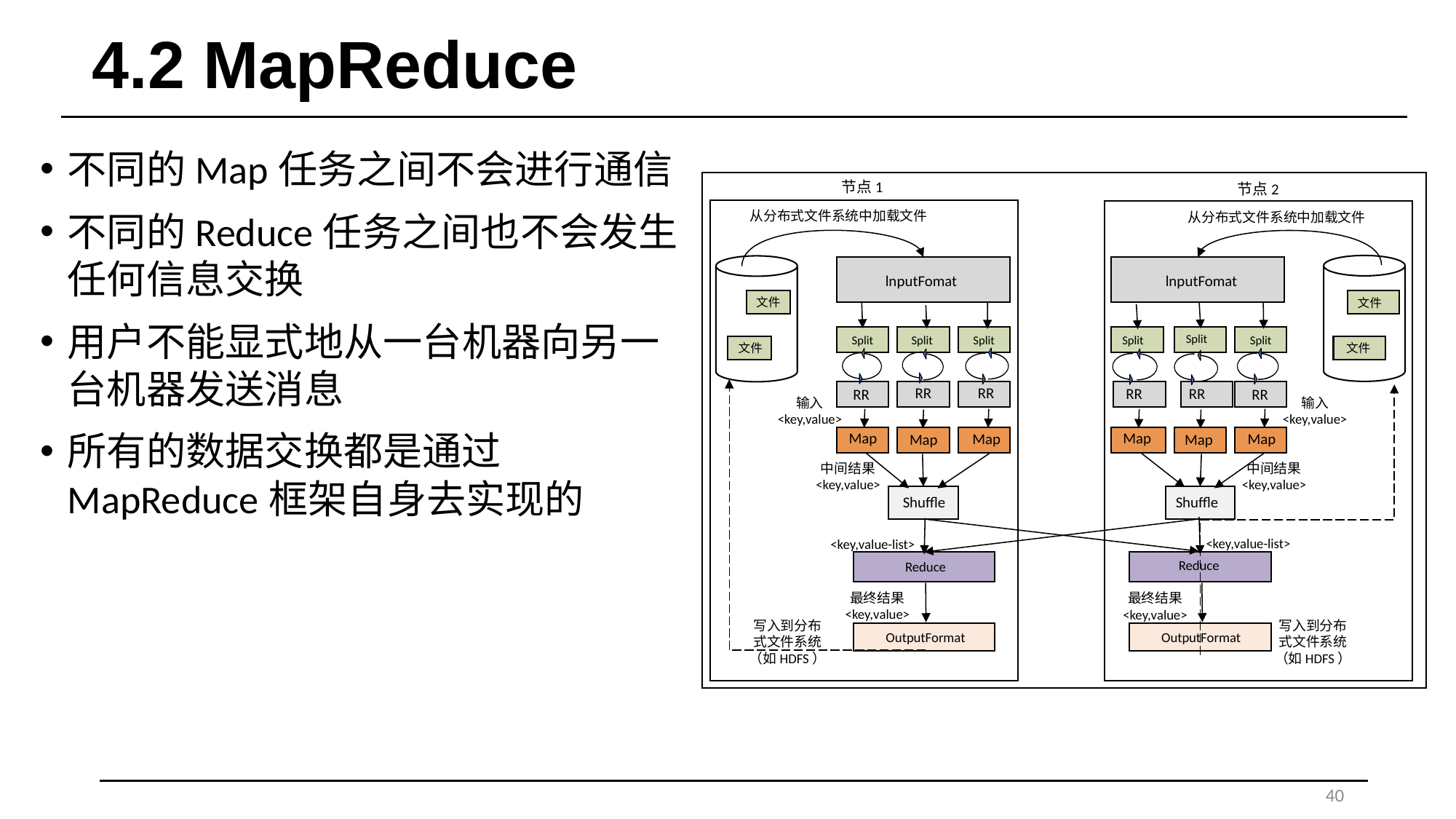

# 4.2 MapReduce
不同的Map任务之间不会进行通信
不同的Reduce任务之间也不会发生任何信息交换
用户不能显式地从一台机器向另一台机器发送消息
所有的数据交换都是通过MapReduce框架自身去实现的

节点1
节点2

从分布式文件系统中加载文件
从分布式文件系统中加载文件

lnputFomat
lnputFomat
文件
文件
Split
Split
Split
Split
Split
Split
文件
文件
RR
RR
RR
RR
RR
RR
Map
Map
Map
Map
Map
Map
Shuffle
Shuffle
Reduce
Reduce
OutputFormat
OutputFormat

输入
<key,value>
输入
<key,value>

中间结果
<key,value>
中间结果
<key,value>

<key,value-list>
<key,value-list>

最终结果
<key,value>
最终结果
<key,value>
写入到分布
式文件系统
（如HDFS）
写入到分布
式文件系统
（如HDFS）

40